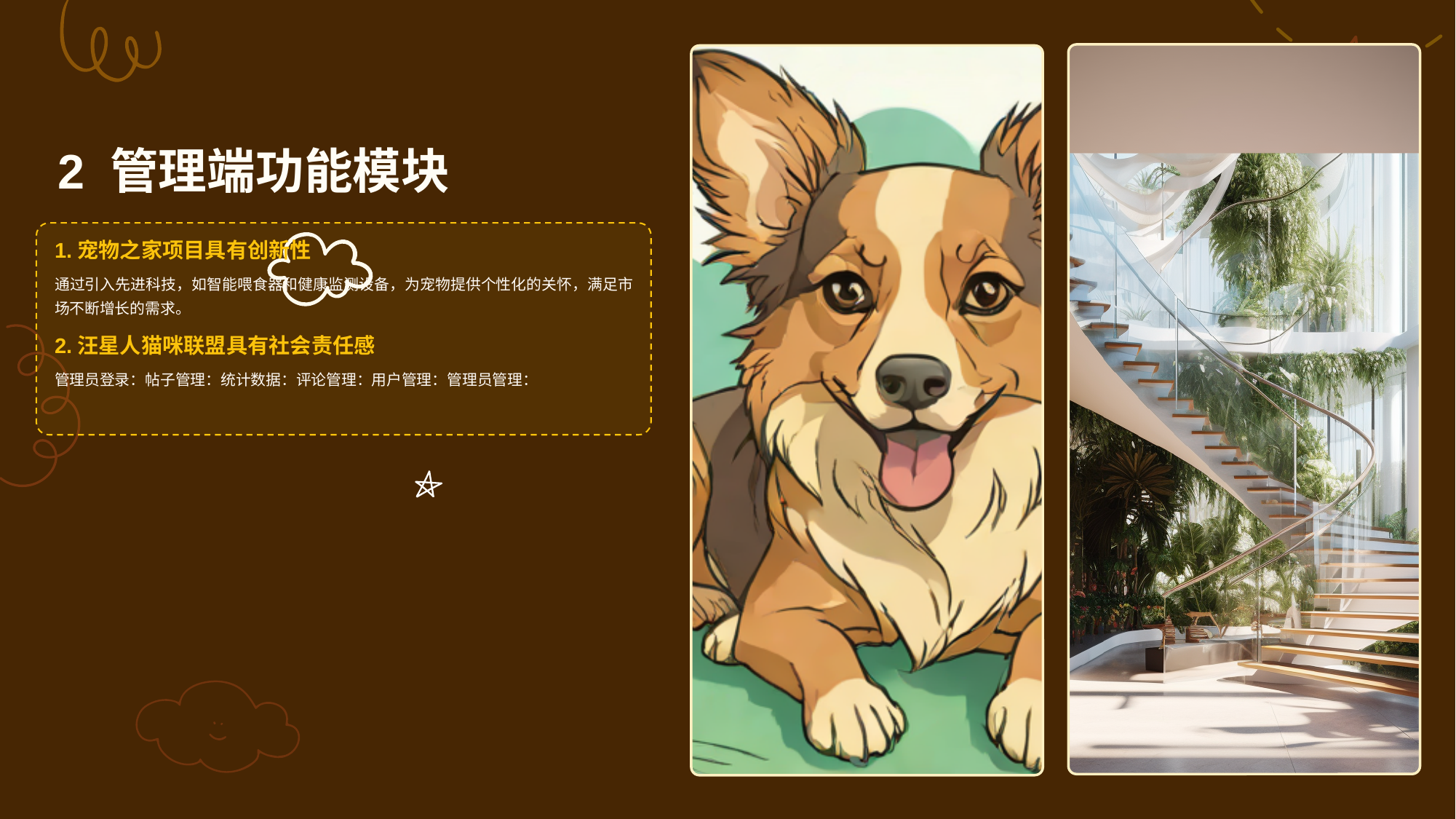

2 管理端功能模块

1.宠物之家项目具有创新性
通过引入先进科技，如智能喂食器和健康监测设备，为宠物提供个性化的关怀，满足市场不断增长的需求。
2.汪星人猫咪联盟具有社会责任感
管理员登录：帖子管理：统计数据：评论管理：用户管理：管理员管理：